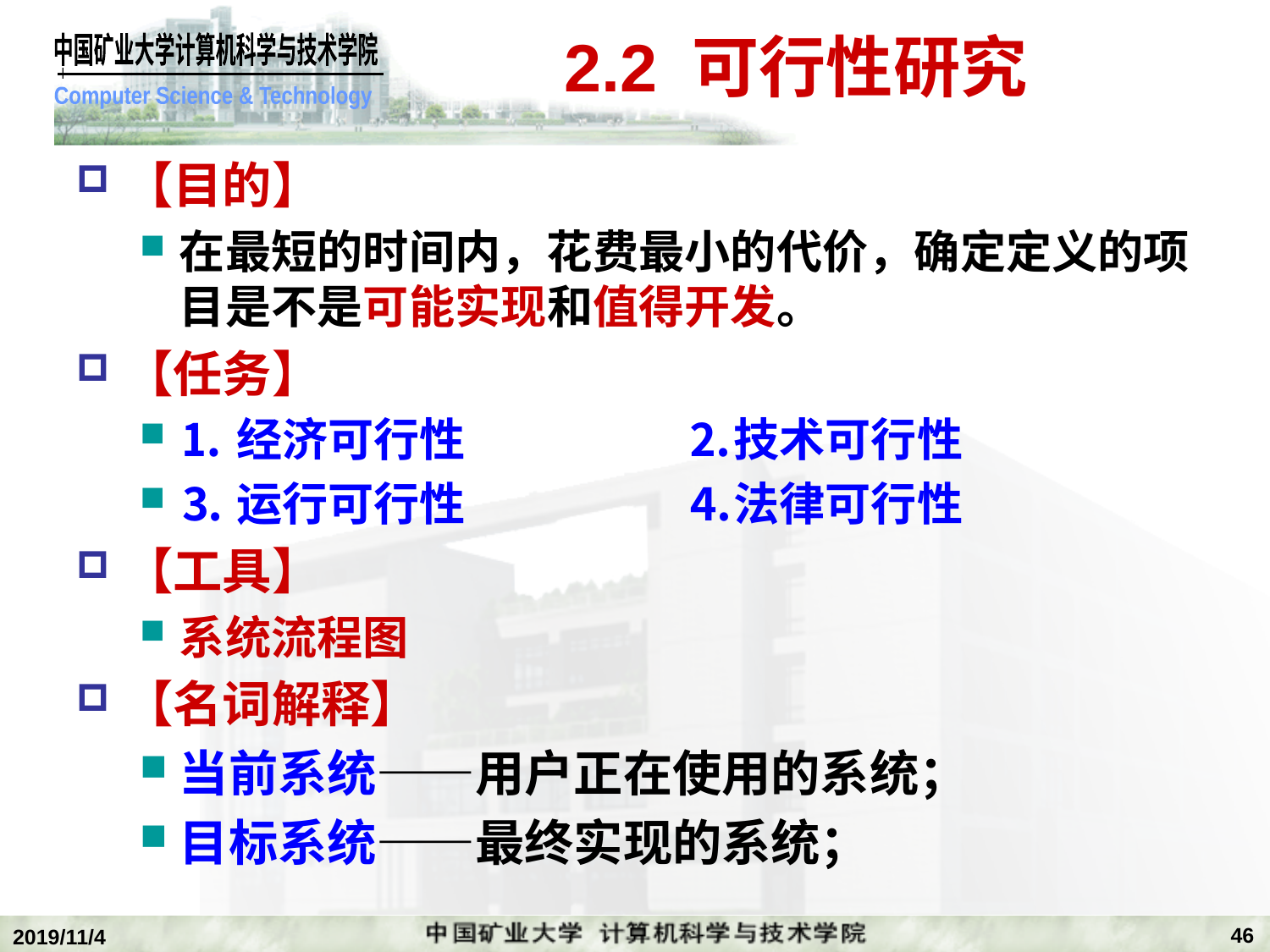

# 2.2 可行性研究
【目的】
在最短的时间内，花费最小的代价，确定定义的项目是不是可能实现和值得开发。
【任务】
⒈经济可行性		⒉技术可行性
⒊运行可行性		⒋法律可行性
【工具】
系统流程图
【名词解释】
当前系统——用户正在使用的系统；
目标系统——最终实现的系统；
46
2019/11/4